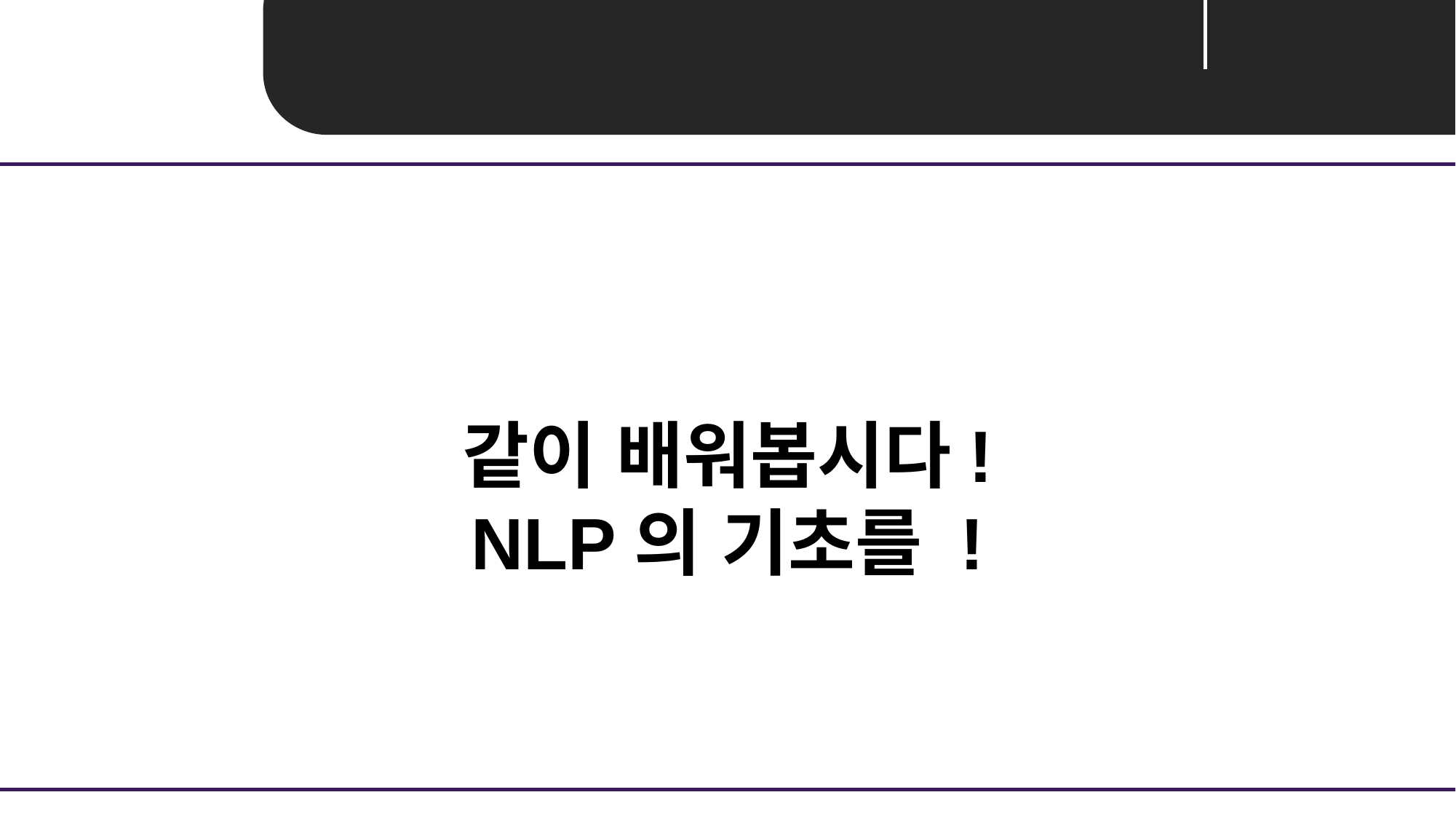

같이 배워봅시다!
NLP의 기초를 !
Unit  01 ㅣ  NLP Overview